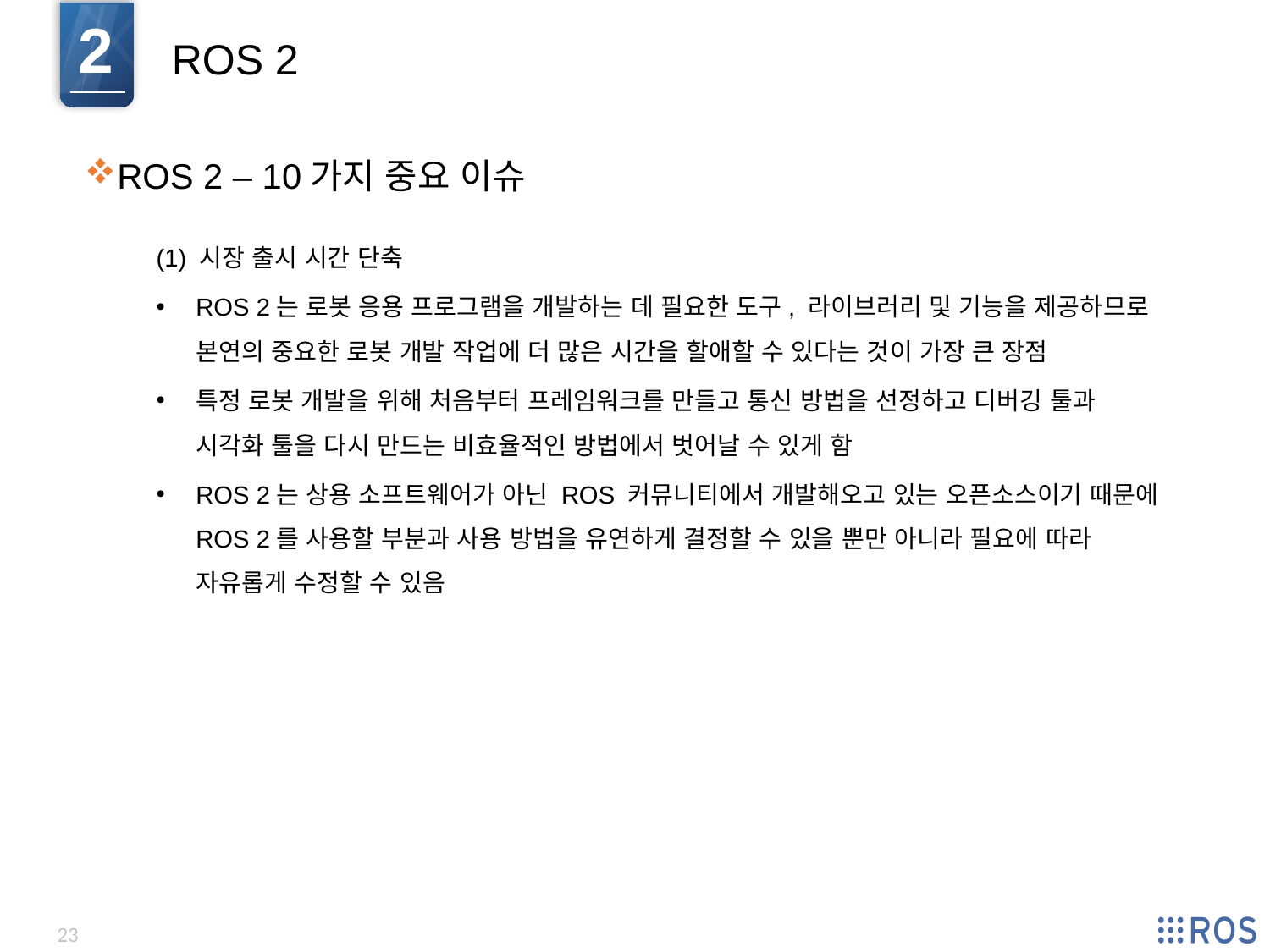

2
ROS 2
ROS 2 – 10가지 중요 이슈
(1) 시장 출시 시간 단축
ROS 2는 로봇 응용 프로그램을 개발하는 데 필요한 도구, 라이브러리 및 기능을 제공하므로 본연의 중요한 로봇 개발 작업에 더 많은 시간을 할애할 수 있다는 것이 가장 큰 장점
특정 로봇 개발을 위해 처음부터 프레임워크를 만들고 통신 방법을 선정하고 디버깅 툴과 시각화 툴을 다시 만드는 비효율적인 방법에서 벗어날 수 있게 함
ROS 2는 상용 소프트웨어가 아닌 ROS 커뮤니티에서 개발해오고 있는 오픈소스이기 때문에 ROS 2를 사용할 부분과 사용 방법을 유연하게 결정할 수 있을 뿐만 아니라 필요에 따라 자유롭게 수정할 수 있음
23